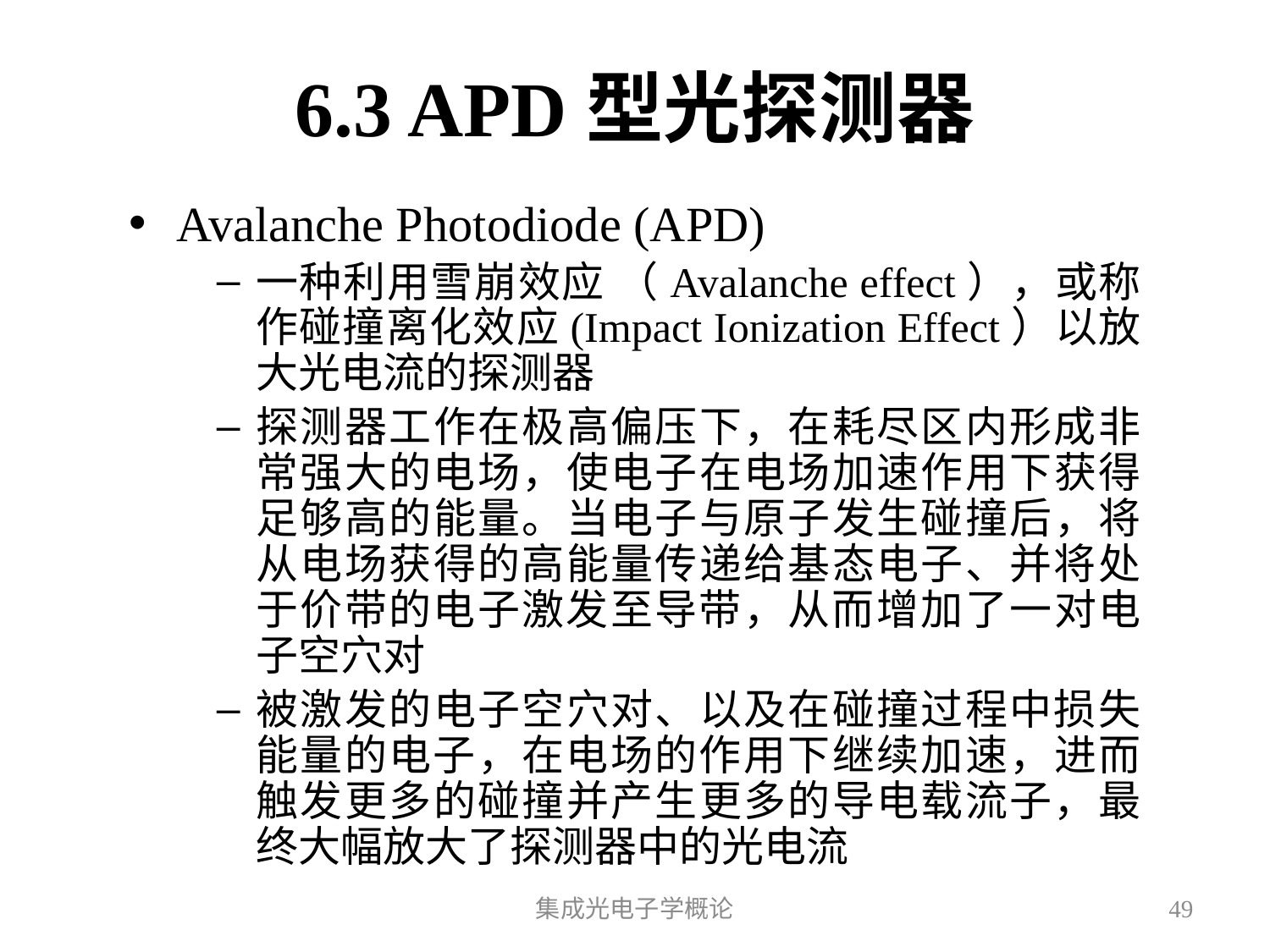

# 6.3 APD型光探测器
Avalanche Photodiode (APD)
一种利用雪崩效应 （Avalanche effect），或称作碰撞离化效应(Impact Ionization Effect）以放大光电流的探测器
探测器工作在极高偏压下，在耗尽区内形成非常强大的电场，使电子在电场加速作用下获得足够高的能量。当电子与原子发生碰撞后，将从电场获得的高能量传递给基态电子、并将处于价带的电子激发至导带，从而增加了一对电子空穴对
被激发的电子空穴对、以及在碰撞过程中损失能量的电子，在电场的作用下继续加速，进而触发更多的碰撞并产生更多的导电载流子，最终大幅放大了探测器中的光电流
集成光电子学概论
49